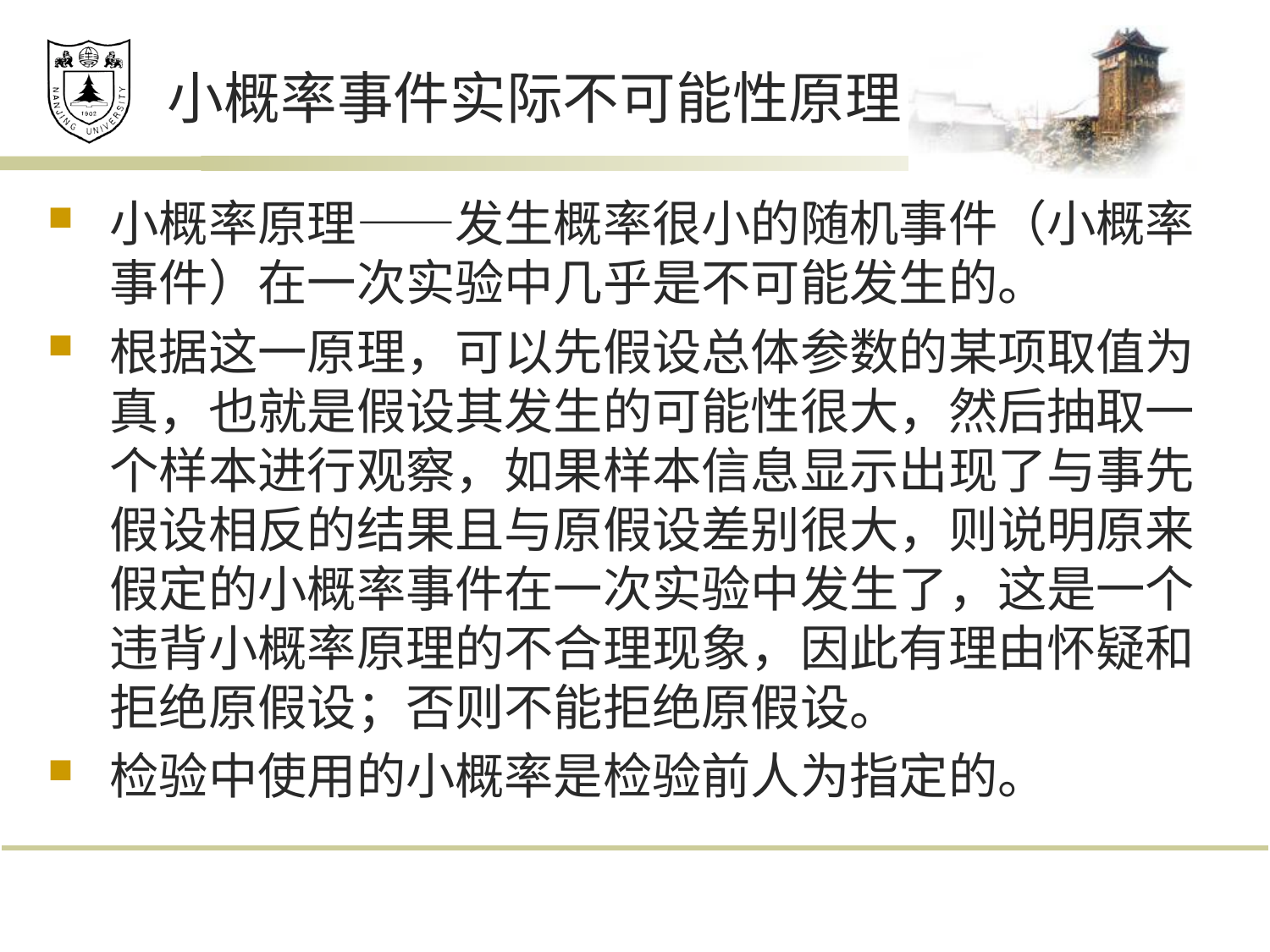

# 小概率事件实际不可能性原理
小概率原理——发生概率很小的随机事件（小概率事件）在一次实验中几乎是不可能发生的。
根据这一原理，可以先假设总体参数的某项取值为真，也就是假设其发生的可能性很大，然后抽取一个样本进行观察，如果样本信息显示出现了与事先假设相反的结果且与原假设差别很大，则说明原来假定的小概率事件在一次实验中发生了，这是一个违背小概率原理的不合理现象，因此有理由怀疑和拒绝原假设；否则不能拒绝原假设。
检验中使用的小概率是检验前人为指定的。